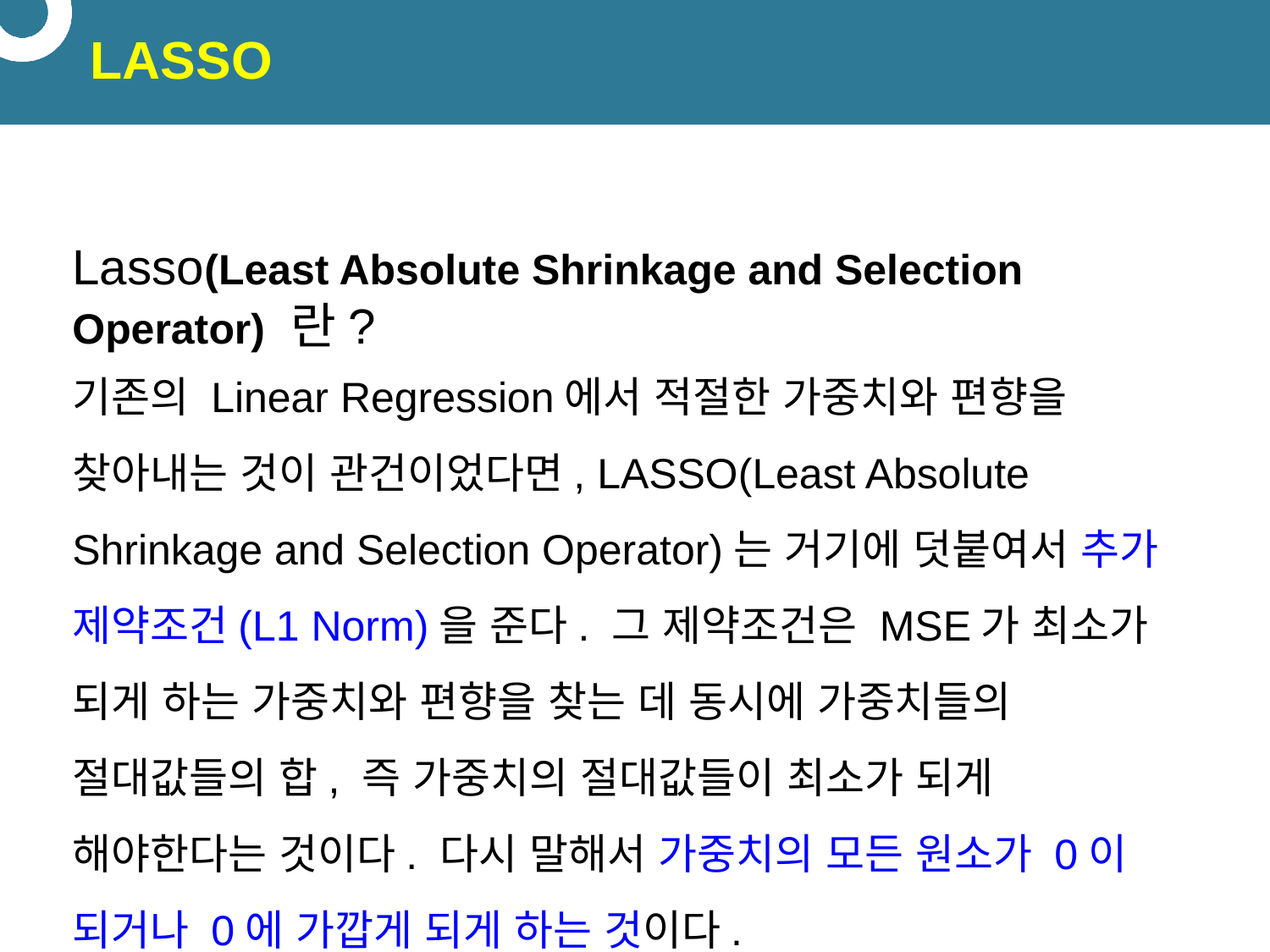

# LASSO
Lasso(Least Absolute Shrinkage and Selection Operator) 란?
기존의 Linear Regression에서 적절한 가중치와 편향을 찾아내는 것이 관건이었다면, LASSO(Least Absolute Shrinkage and Selection Operator)는 거기에 덧붙여서 추가 제약조건(L1 Norm)을 준다. 그 제약조건은 MSE가 최소가 되게 하는 가중치와 편향을 찾는 데 동시에 가중치들의 절대값들의 합, 즉 가중치의 절대값들이 최소가 되게 해야한다는 것이다. 다시 말해서 가중치의 모든 원소가 0이 되거나 0에 가깝게 되게 하는 것이다.